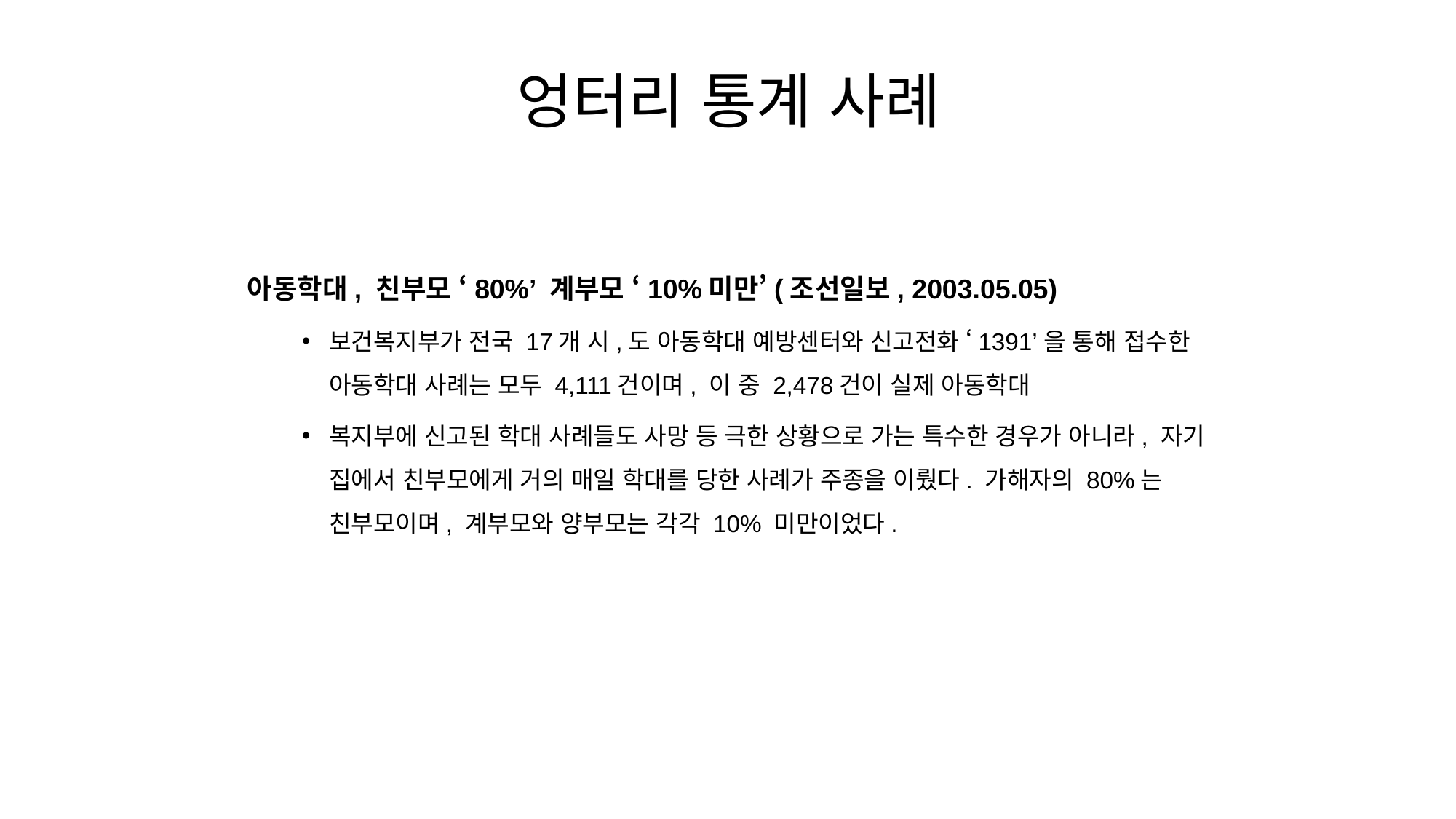

엉터리 통계 사례
#

아동학대, 친부모 ‘80%’ 계부모 ‘10%미만’(조선일보, 2003.05.05)
보건복지부가 전국 17개 시,도 아동학대 예방센터와 신고전화 ‘1391’을 통해 접수한 아동학대 사례는 모두 4,111건이며, 이 중 2,478건이 실제 아동학대
복지부에 신고된 학대 사례들도 사망 등 극한 상황으로 가는 특수한 경우가 아니라, 자기 집에서 친부모에게 거의 매일 학대를 당한 사례가 주종을 이뤘다. 가해자의 80%는 친부모이며, 계부모와 양부모는 각각 10% 미만이었다.